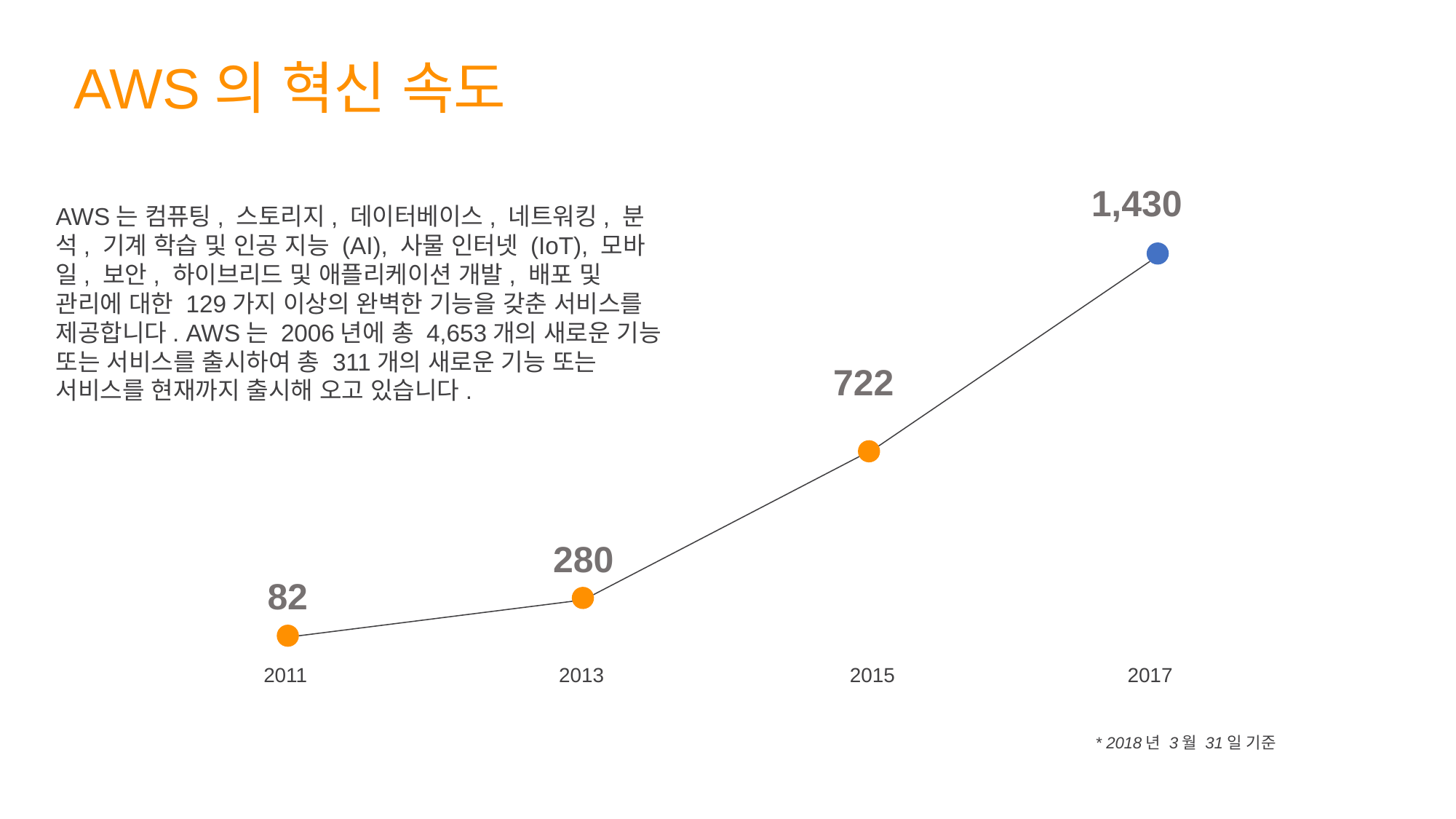

AWS의 혁신 속도
1,430
AWS는 컴퓨팅, 스토리지, 데이터베이스, 네트워킹, 분석, 기계 학습 및 인공 지능 (AI), 사물 인터넷 (IoT), 모바일, 보안, 하이브리드 및 애플리케이션 개발, 배포 및 관리에 대한 129가지 이상의 완벽한 기능을 갖춘 서비스를 제공합니다. AWS는 2006년에 총 4,653개의 새로운 기능 또는 서비스를 출시하여 총 311개의 새로운 기능 또는 서비스를 현재까지 출시해 오고 있습니다.

722

280
82

2017
2013
2011
2015
* 2018년 3월 31일 기준